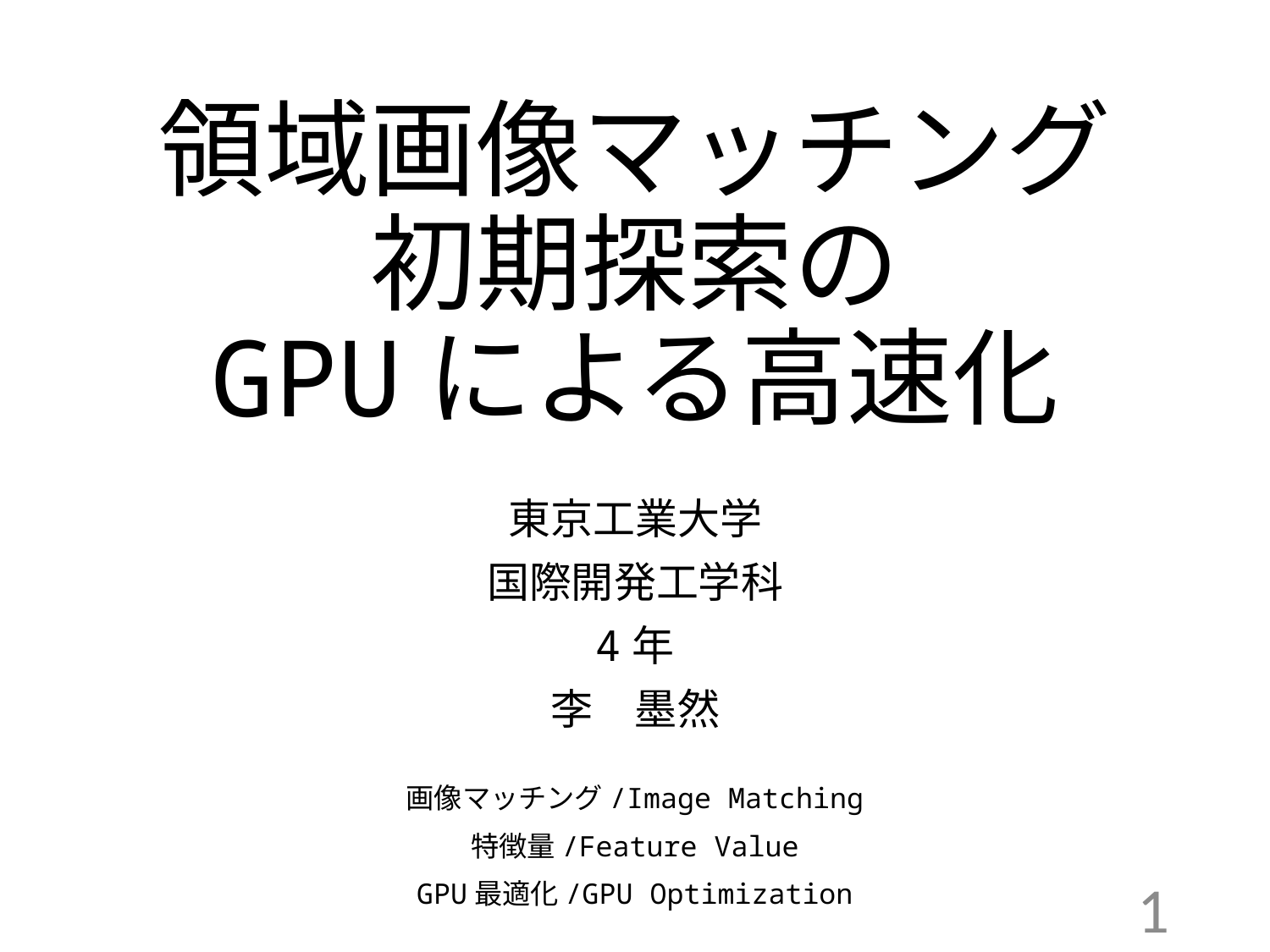

# 領域画像マッチング初期探索の GPUによる高速化
東京工業大学
国際開発工学科
4年
李　墨然
画像マッチング/Image Matching
特徴量/Feature Value
GPU最適化/GPU Optimization
1